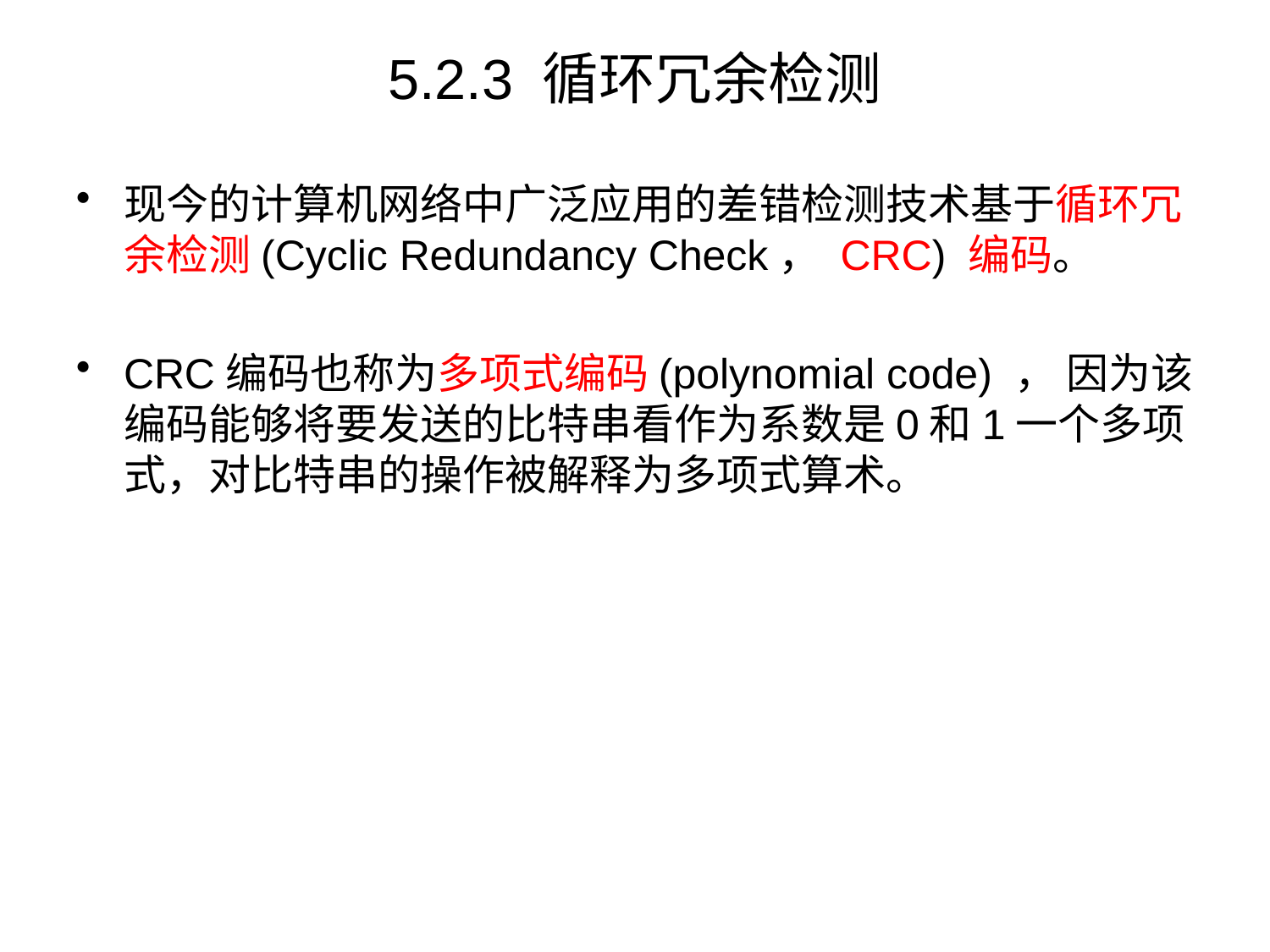

# 5.2.3 循环冗余检测
现今的计算机网络中广泛应用的差错检测技术基于循环冗余检测(Cyclic Redundancy Check， CRC) 编码。

CRC编码也称为多项式编码(polynomial code) ， 因为该编码能够将要发送的比特串看作为系数是0和1一个多项式，对比特串的操作被解释为多项式算术。